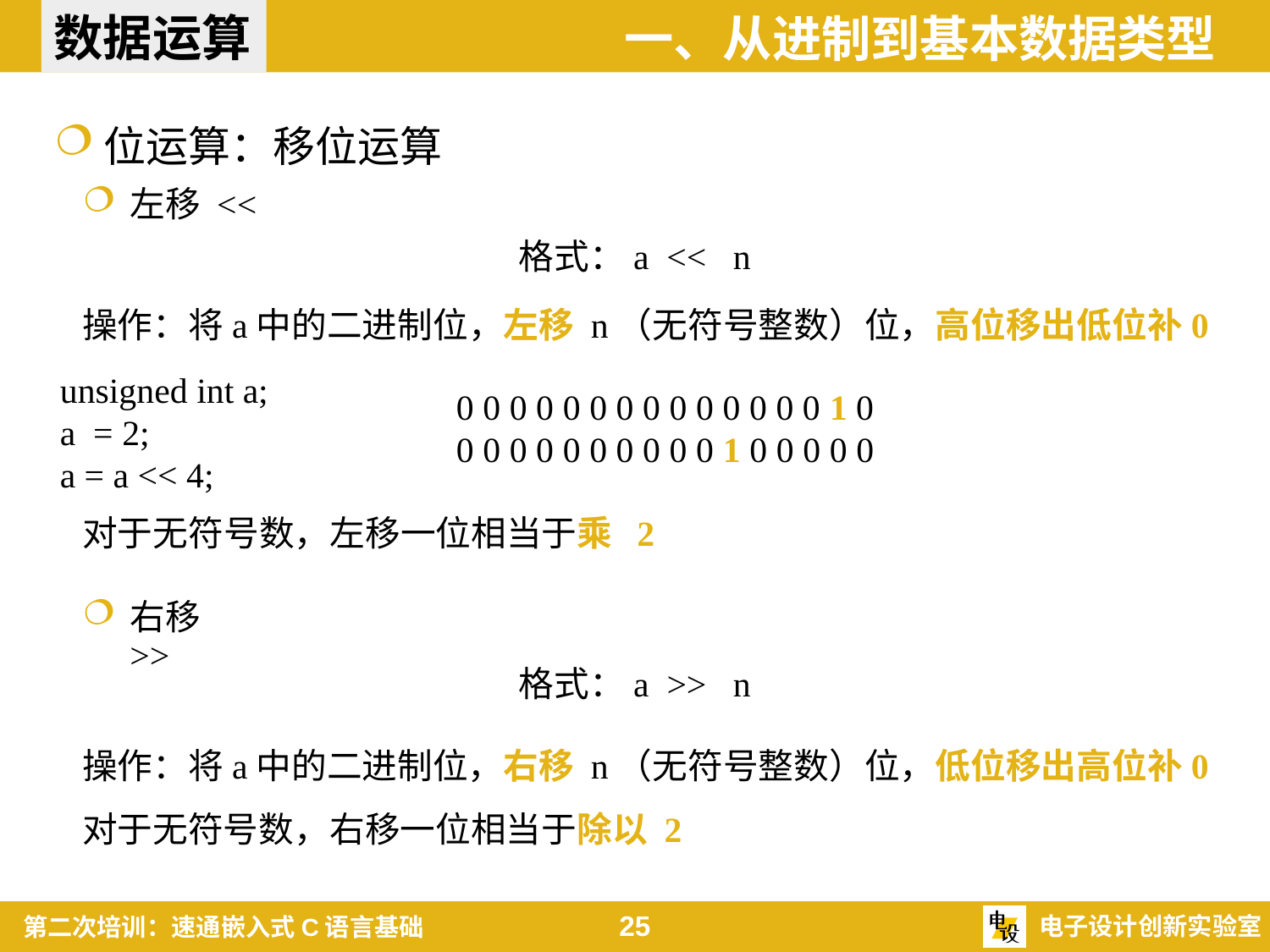

数据运算
一、从进制到基本数据类型
位运算：移位运算
左移 <<
格式：a  <<   n
操作：将a中的二进制位，左移 n（无符号整数）位，高位移出低位补0
unsigned int a;
a  = 2;
a = a << 4;
0 0 0 0 0 0 0 0 0 0 0 0 0 0 1 0
0 0 0 0 0 0 0 0 0 0 1 0 0 0 0 0
对于无符号数，左移一位相当于乘  2
右移 >>
格式：a  >>   n
操作：将a中的二进制位，右移 n（无符号整数）位，低位移出高位补0
对于无符号数，右移一位相当于除以 2
25